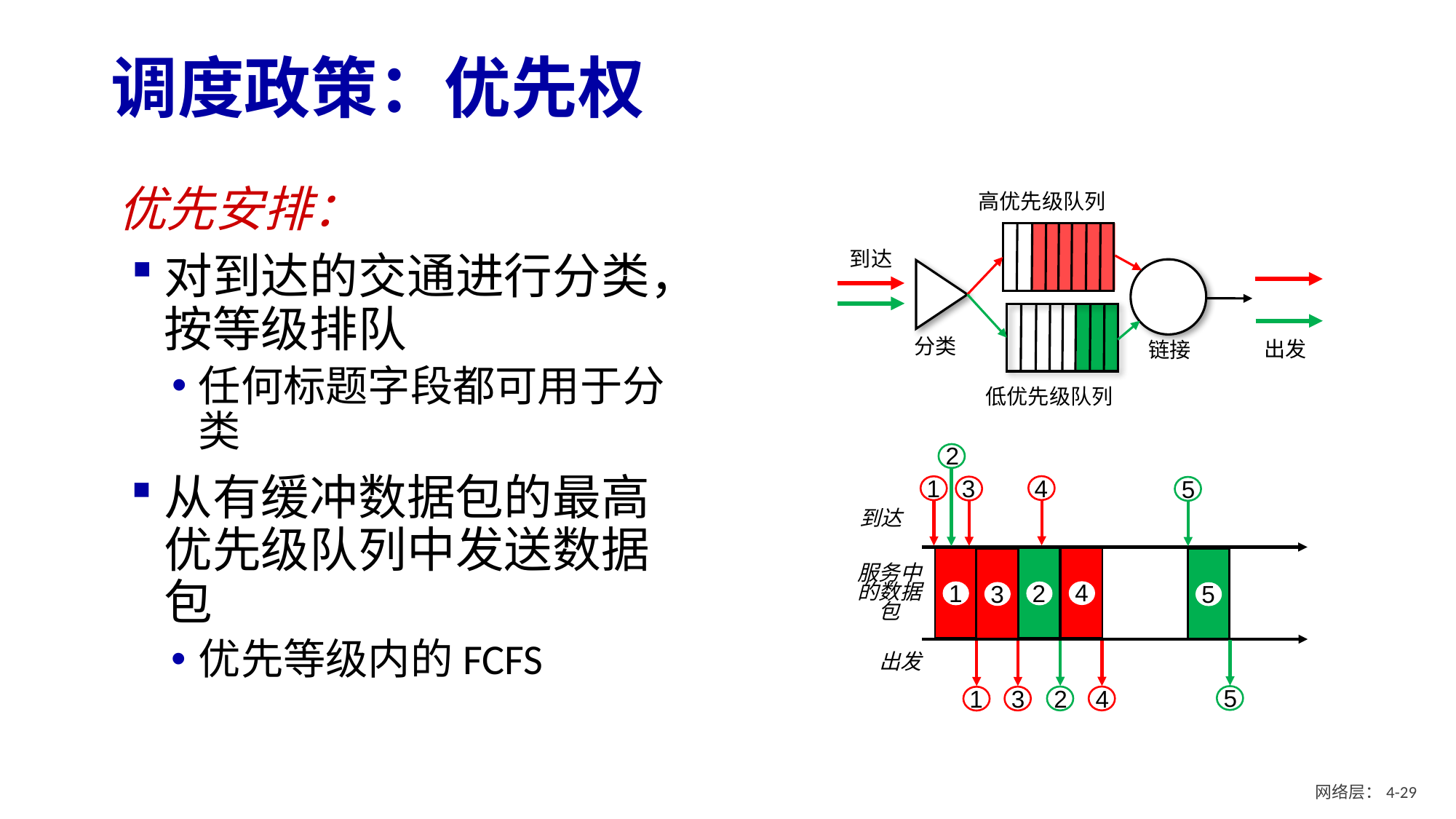

# 调度政策：优先权
优先安排：
对到达的交通进行分类，按等级排队
任何标题字段都可用于分类
高优先级队列

到达

分类
出发
链接

低优先级队列
2

从有缓冲数据包的最高优先级队列中发送数据包
优先等级内的FCFS
4

1

3

5

到达
服务中的数据包
出发

4

1

2

3

5

5

2

4

3

1

网络层：4-29